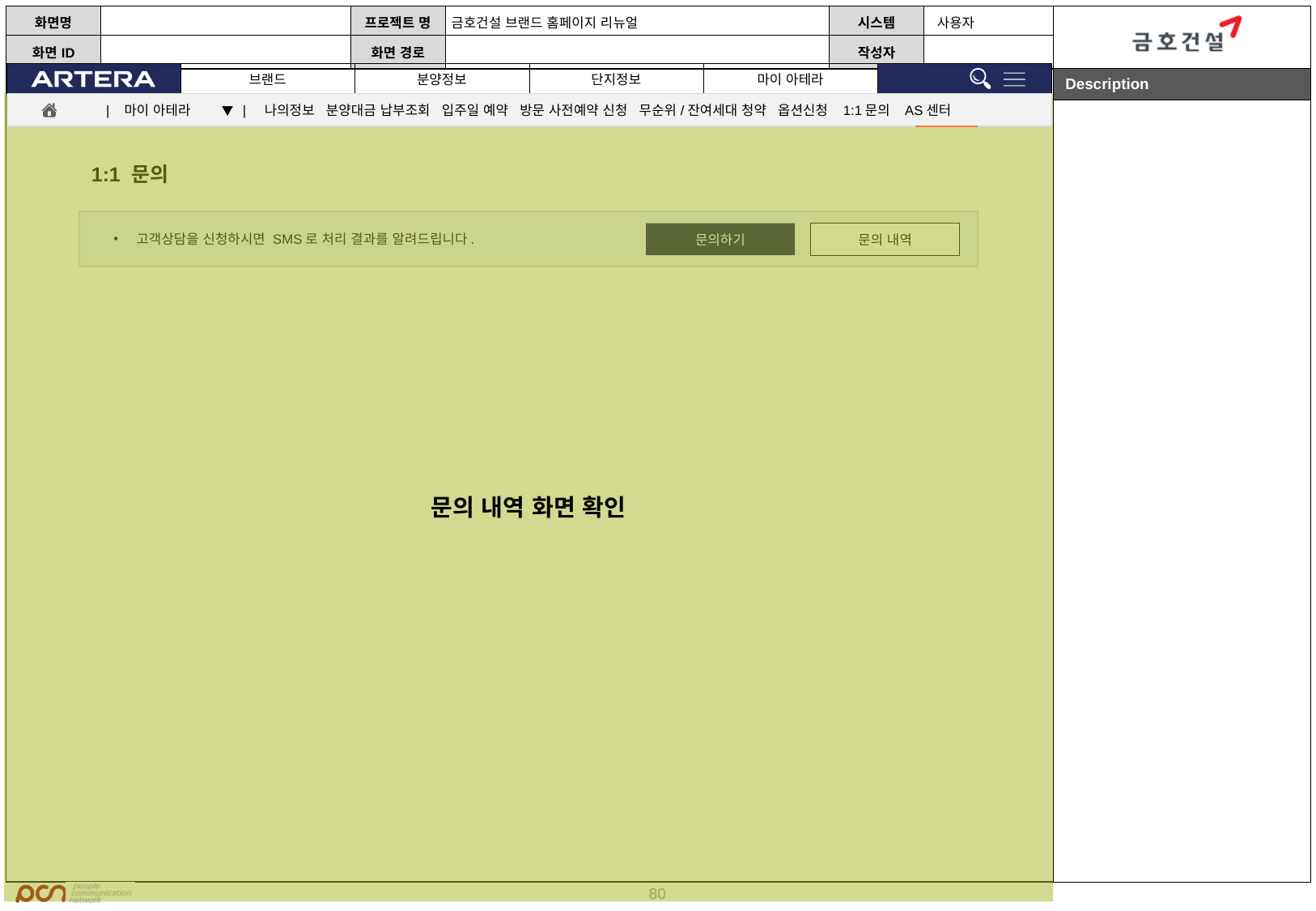

문의 내역 화면 확인

|   마이 아테라        ▼  |    나의정보   분양대금 납부조회   입주일 예약   방문 사전예약 신청   무순위/잔여세대 청약   옵션신청   1:1문의   AS센터

1:1 문의

문의하기
문의 내역
고객상담을 신청하시면 SMS로 처리 결과를 알려드립니다.